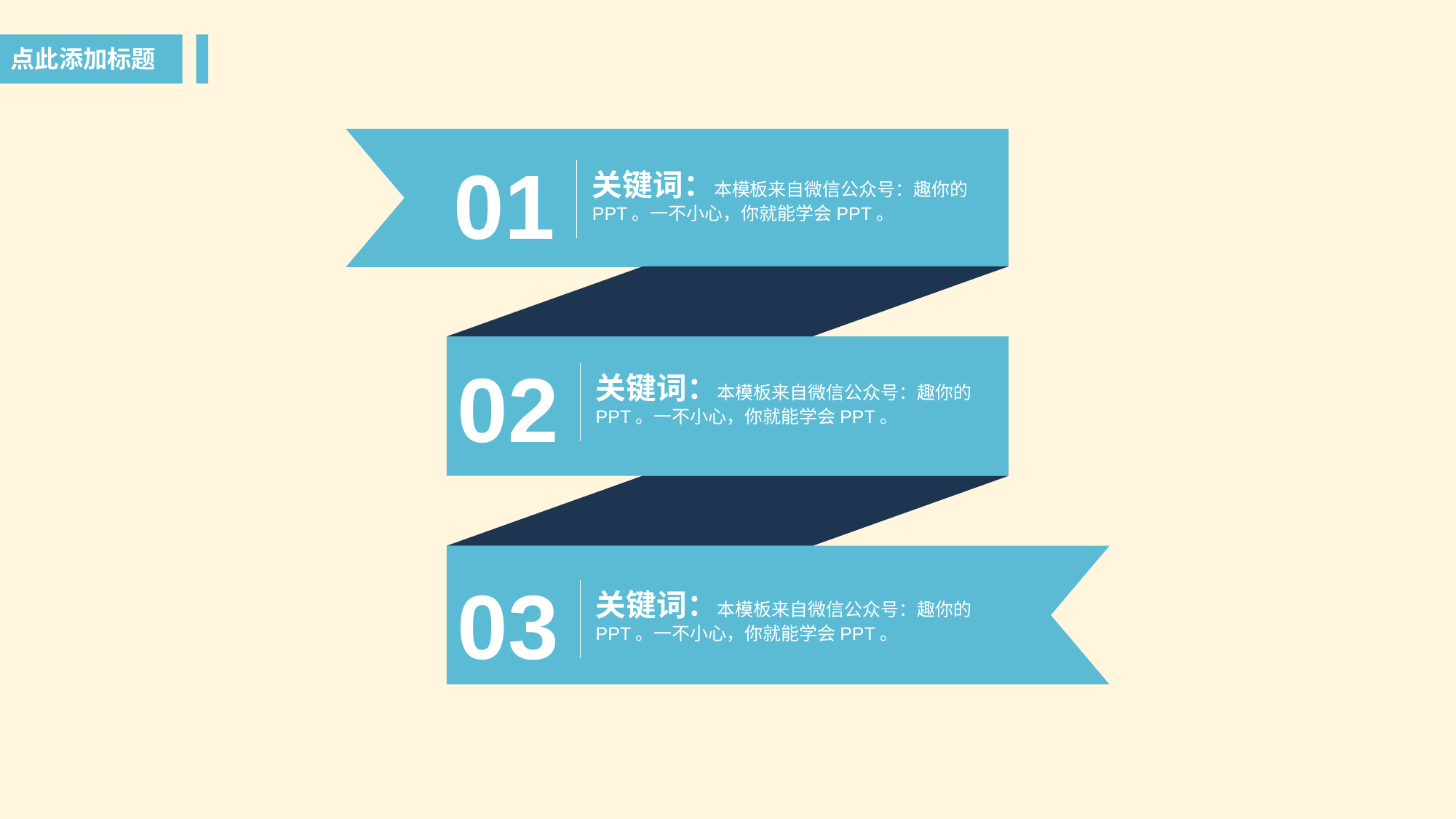

点此添加标题

01

关键词：本模板来自微信公众号：趣你的PPT。一不小心，你就能学会PPT。

02

关键词：本模板来自微信公众号：趣你的PPT。一不小心，你就能学会PPT。

本模板来自微信公众号：趣你的PPT

03

关键词：本模板来自微信公众号：趣你的PPT。一不小心，你就能学会PPT。